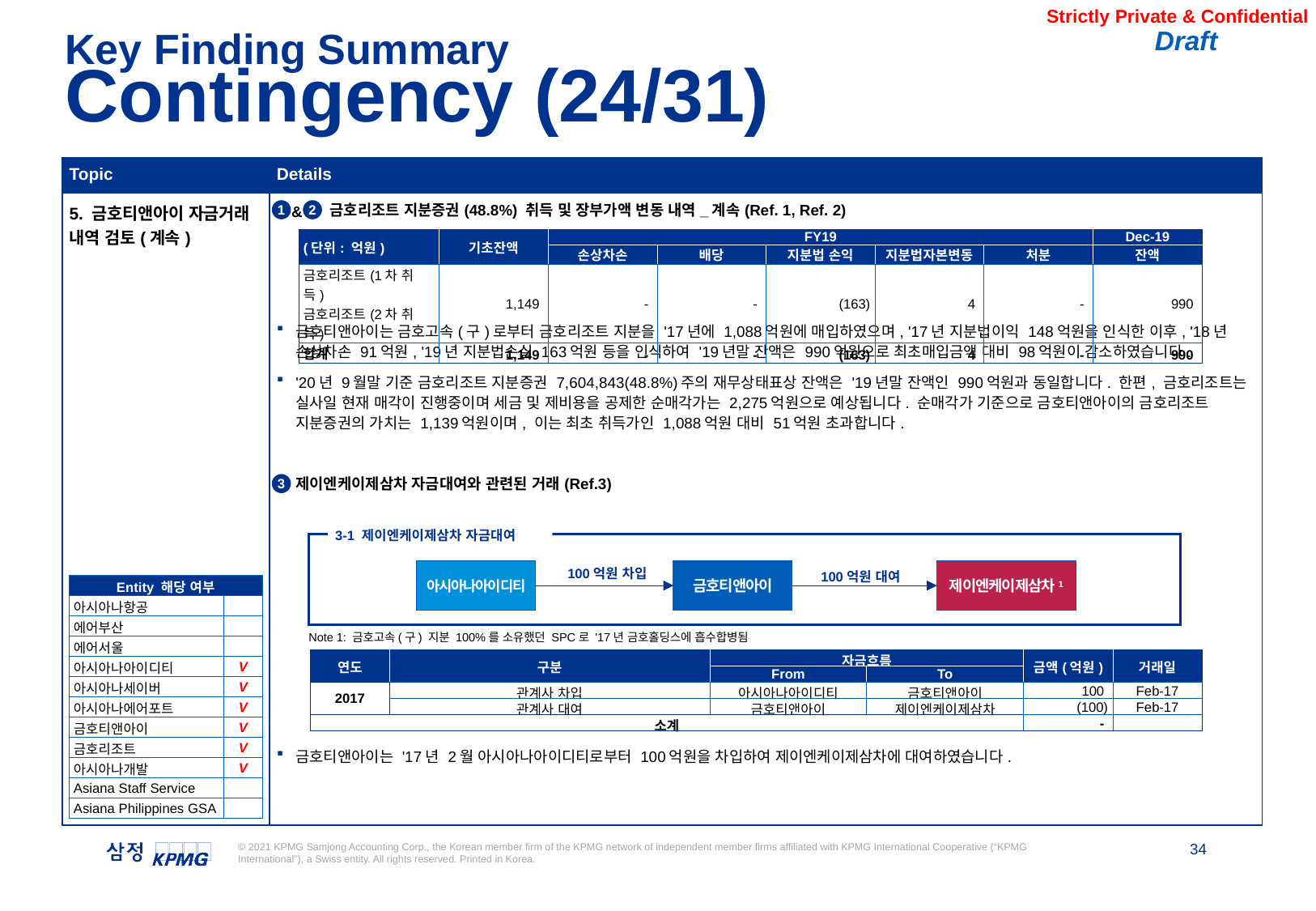

Key Finding Summary
Contingency (24/31)
| Topic | Details |
| --- | --- |
| 5. 금호티앤아이 자금거래 내역 검토(계속) | 금호리조트 지분증권(48.8%) 취득 및 장부가액 변동 내역\_계속(Ref. 1, Ref. 2) 금호티앤아이는 금호고속(구)로부터 금호리조트 지분을 '17년에 1,088억원에 매입하였으며, '17년 지분법이익 148억원을 인식한 이후, '18년 손상차손 91억원, '19년 지분법손실 163억원 등을 인식하여 '19년말 잔액은 990억원으로 최초매입금액 대비 98억원이 감소하였습니다. '20년 9월말 기준 금호리조트 지분증권 7,604,843(48.8%)주의 재무상태표상 잔액은 '19년말 잔액인 990억원과 동일합니다. 한편, 금호리조트는 실사일 현재 매각이 진행중이며 세금 및 제비용을 공제한 순매각가는 2,275억원으로 예상됩니다. 순매각가 기준으로 금호티앤아이의 금호리조트 지분증권의 가치는 1,139억원이며, 이는 최초 취득가인 1,088억원 대비 51억원 초과합니다. 제이엔케이제삼차 자금대여와 관련된 거래(Ref.3) 금호티앤아이는 '17년 2월 아시아나아이디티로부터 100억원을 차입하여 제이엔케이제삼차에 대여하였습니다. |
&
1
2
| (단위: 억원) | 기초잔액 | FY19 |  |  |  |  | Dec-19 |
| --- | --- | --- | --- | --- | --- | --- | --- |
|  |  | 손상차손 | 배당 | 지분법 손익 | 지분법자본변동 | 처분 | 잔액 |
| 금호리조트(1차 취득) | 1,149 | - | - | (163) | 4 | - | 990 |
| 금호리조트(2차 취득) |  |  |  |  |  |  |  |
| 합계 | 1,149 | - | - | (163) | 4 | - | 990 |
3
3-1 제이엔케이제삼차 자금대여

100억원 차입
금호티앤아이
제이엔케이제삼차1
아시아나아이디티
100억원 대여
| Entity 해당 여부 |  |
| --- | --- |
| 아시아나항공 |  |
| 에어부산 |  |
| 에어서울 |  |
| 아시아나아이디티 | V |
| 아시아나세이버 | V |
| 아시아나에어포트 | V |
| 금호티앤아이 | V |
| 금호리조트 | V |
| 아시아나개발 | V |
| Asiana Staff Service |  |
| Asiana Philippines GSA |  |
Note 1: 금호고속(구) 지분 100%를 소유했던 SPC로 '17년 금호홀딩스에 흡수합병됨
| 연도 | 구분 | 자금흐름 |  | 금액(억원) | 거래일 |
| --- | --- | --- | --- | --- | --- |
|  |  | From | To |  |  |
| 2017 | 관계사 차입 | 아시아나아이디티 | 금호티앤아이 | 100 | Feb-17 |
|  | 관계사 대여 | 금호티앤아이 | 제이엔케이제삼차 | (100) | Feb-17 |
| 소계 |  |  |  | - |  |